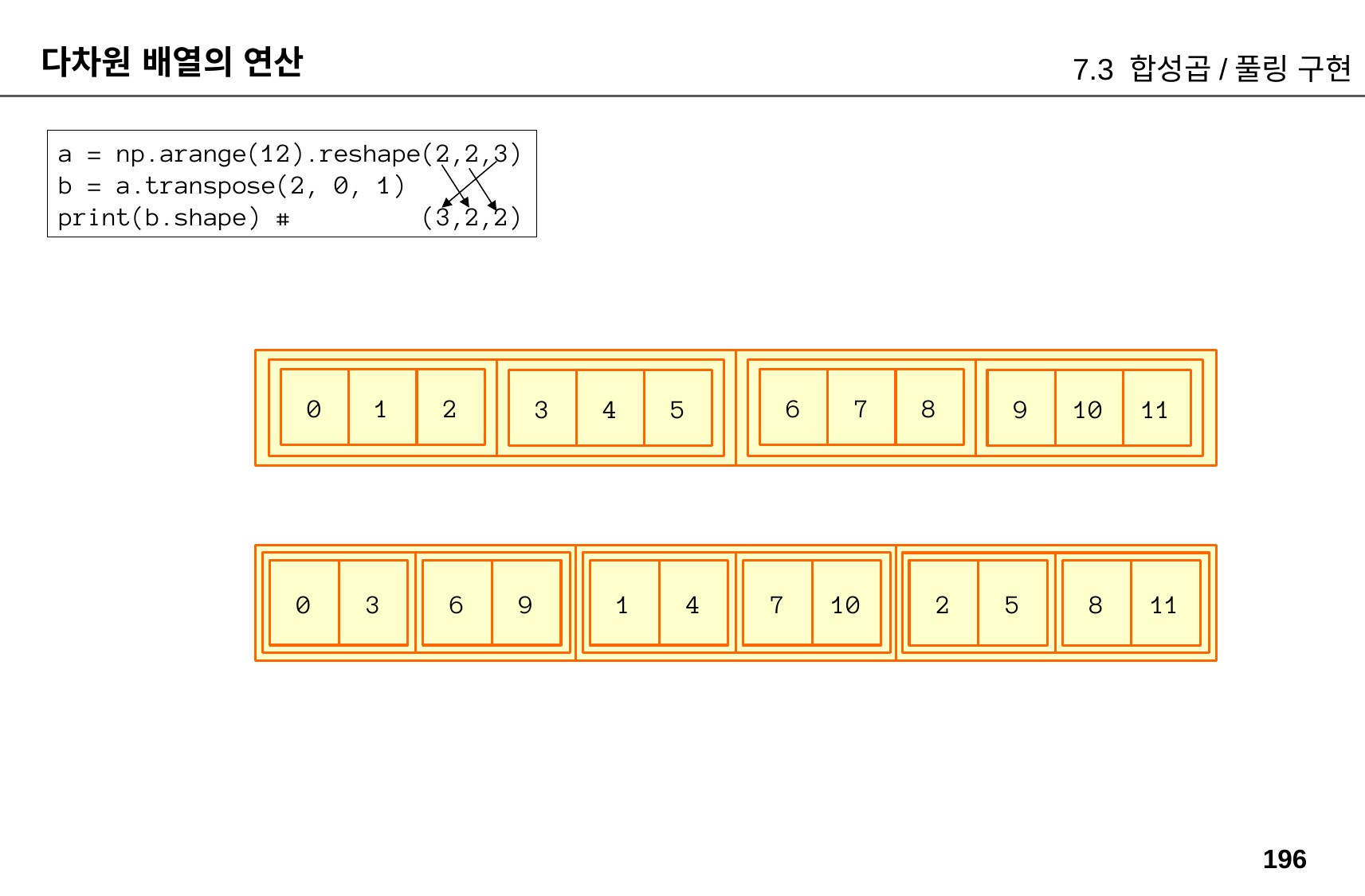

다차원 배열의 연산
7.3 합성곱/풀링 구현
a = np.arange(12).reshape(2,2,3)
b = a.transpose(2, 0, 1)
print(b.shape) #         (3,2,2)

6
7
8
0
1
2
9
10
11
3
4
5

3
9
4
10
0
6
1
7
5
11
2
8